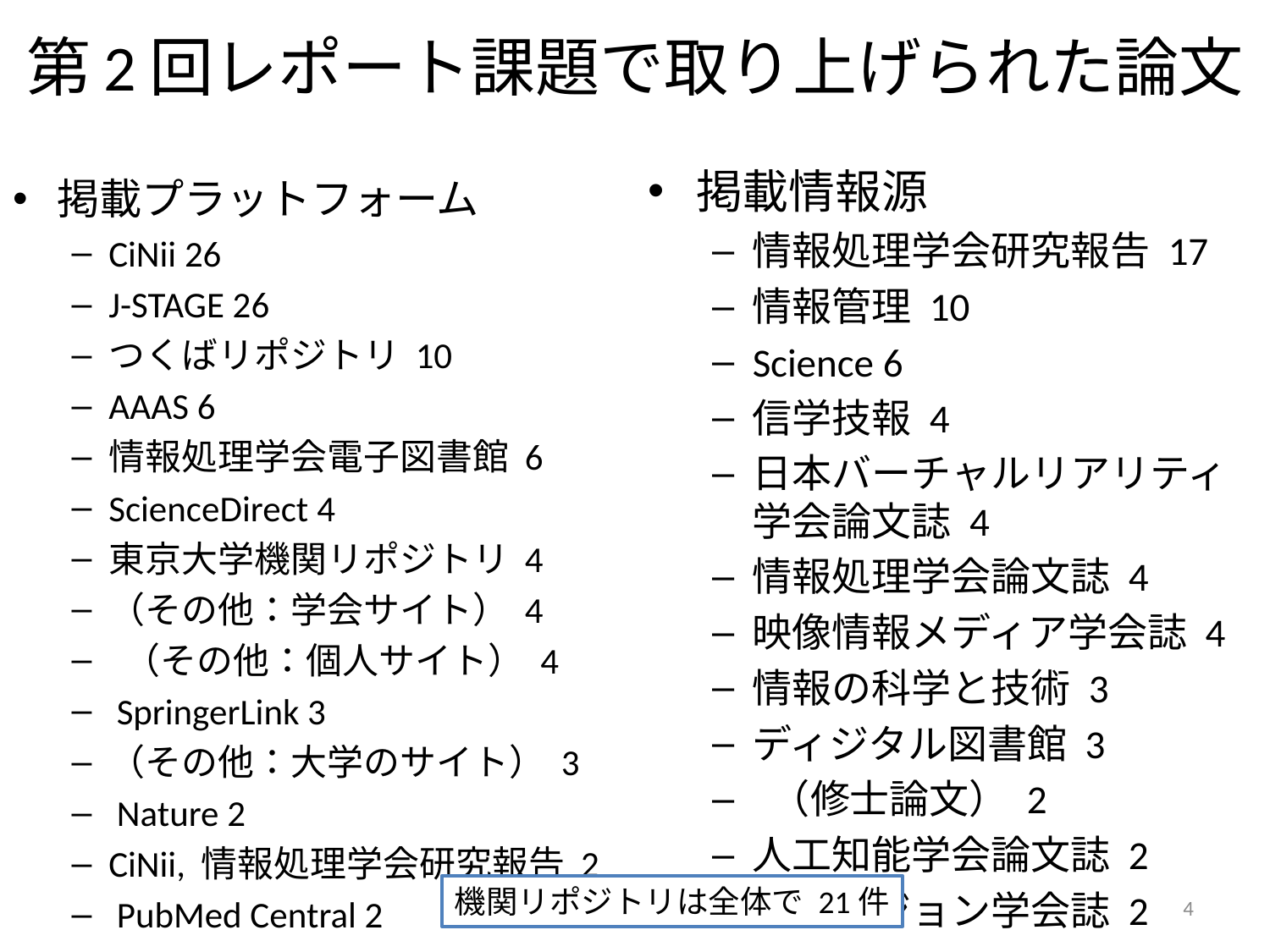

# 第2回レポート課題で取り上げられた論文
掲載情報源
情報処理学会研究報告 17
情報管理 10
Science 6
信学技報 4
日本バーチャルリアリティ学会論文誌 4
情報処理学会論文誌 4
映像情報メディア学会誌 4
情報の科学と技術 3
ディジタル図書館 3
 （修士論文） 2
人工知能学会論文誌 2
テレビジョン学会誌 2
掲載プラットフォーム
CiNii 26
J-STAGE 26
つくばリポジトリ 10
AAAS 6
情報処理学会電子図書館 6
ScienceDirect 4
東京大学機関リポジトリ 4
（その他：学会サイト） 4
 （その他：個人サイト） 4
 SpringerLink 3
（その他：大学のサイト） 3
 Nature 2
CiNii, 情報処理学会研究報告 2
 PubMed Central 2
機関リポジトリは全体で 21件
4